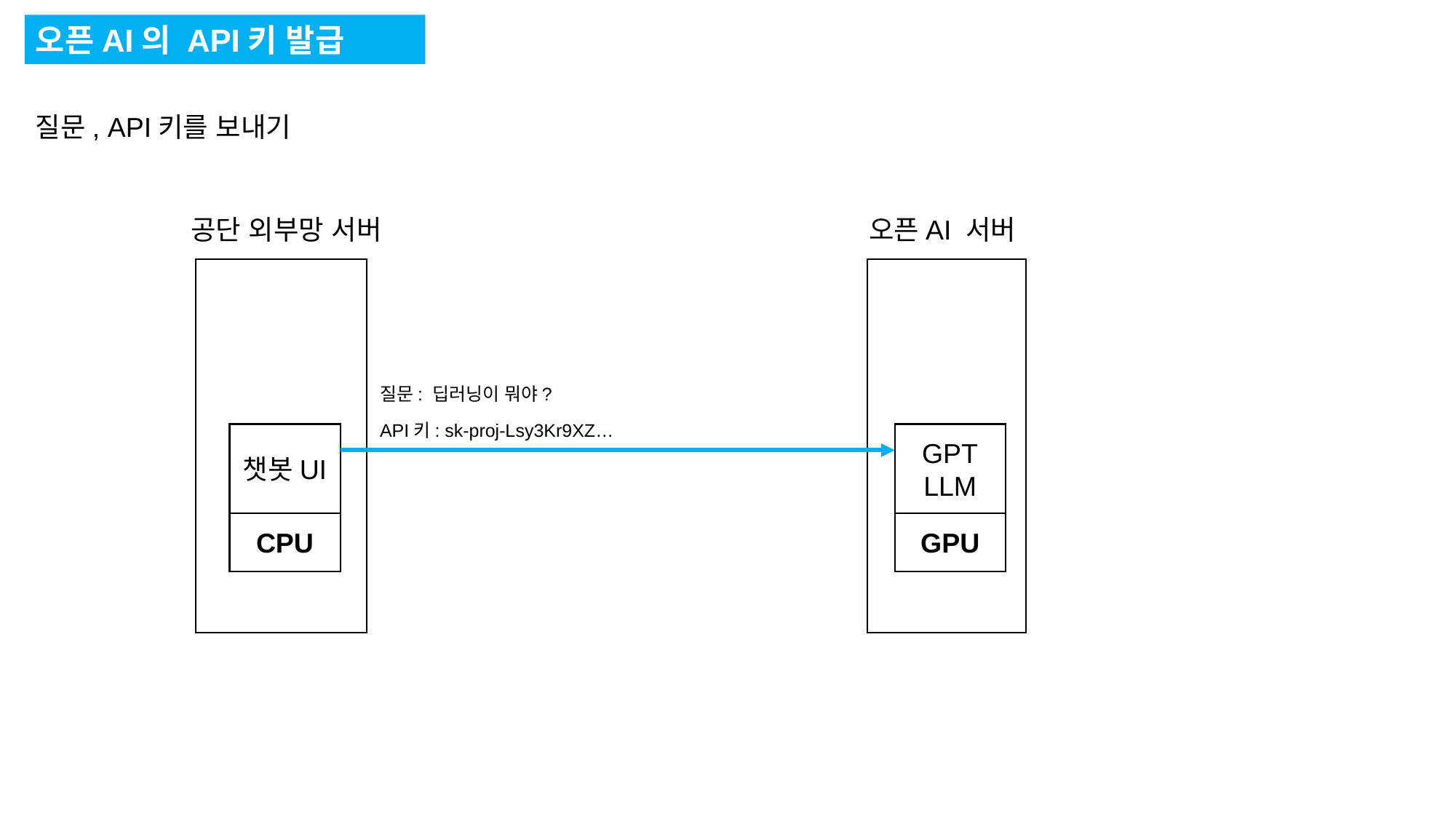

오픈AI의 API키 발급
질문, API키를 보내기
공단 외부망 서버
오픈AI 서버

질문: 딥러닝이 뭐야?

API키: sk-proj-Lsy3Kr9XZ…
챗봇UI
GPT
LLM
CPU
GPU